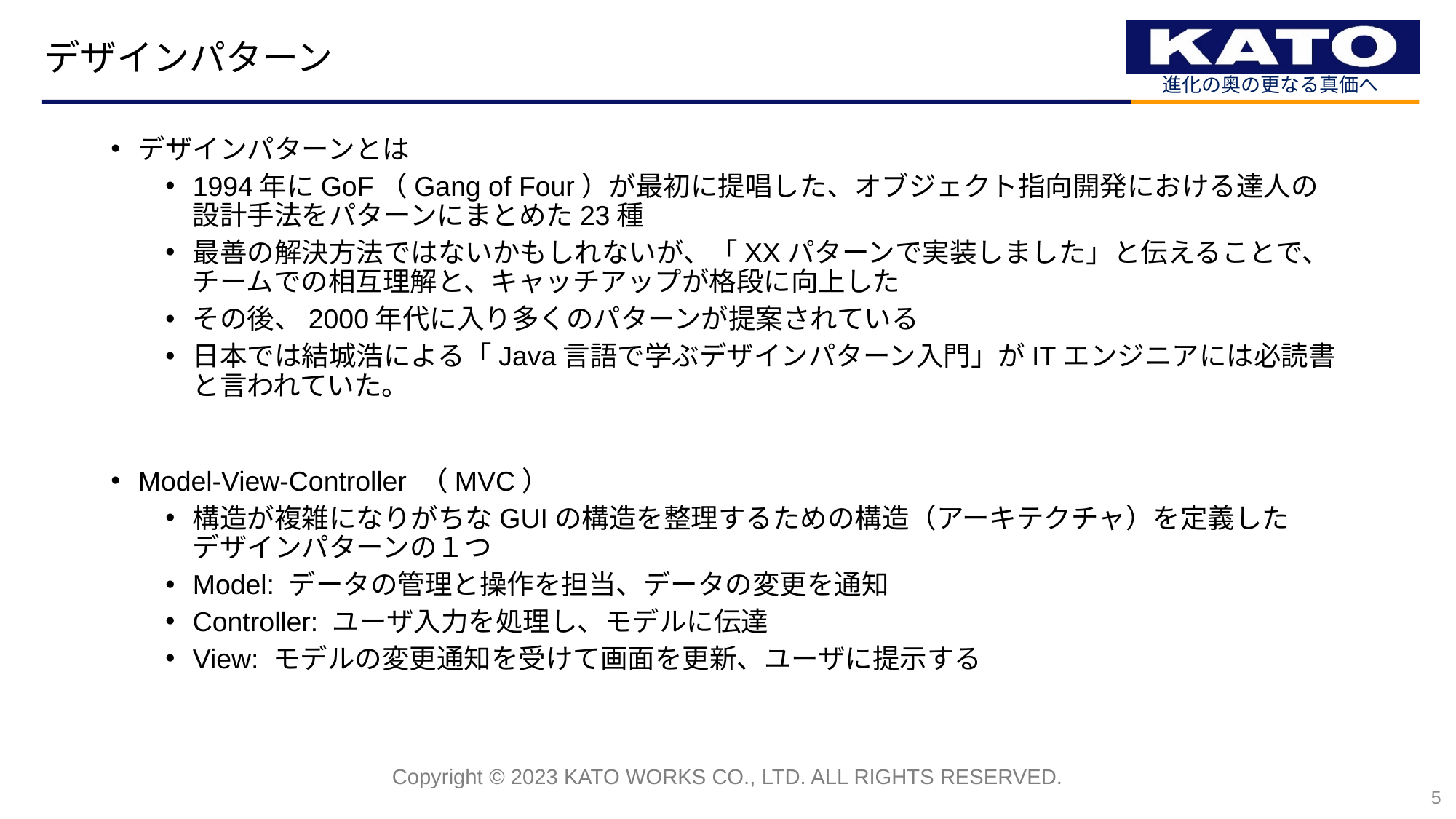

# デザインパターン
デザインパターンとは
1994年にGoF（Gang of Four）が最初に提唱した、オブジェクト指向開発における達人の設計手法をパターンにまとめた23種
最善の解決方法ではないかもしれないが、「XXパターンで実装しました」と伝えることで、チームでの相互理解と、キャッチアップが格段に向上した
その後、2000年代に入り多くのパターンが提案されている
日本では結城浩による「Java言語で学ぶデザインパターン入門」がITエンジニアには必読書と言われていた。

Model-View-Controller （MVC）
構造が複雑になりがちなGUIの構造を整理するための構造（アーキテクチャ）を定義した
デザインパターンの１つ
Model: データの管理と操作を担当、データの変更を通知
Controller: ユーザ入力を処理し、モデルに伝達
View: モデルの変更通知を受けて画面を更新、ユーザに提示する

5